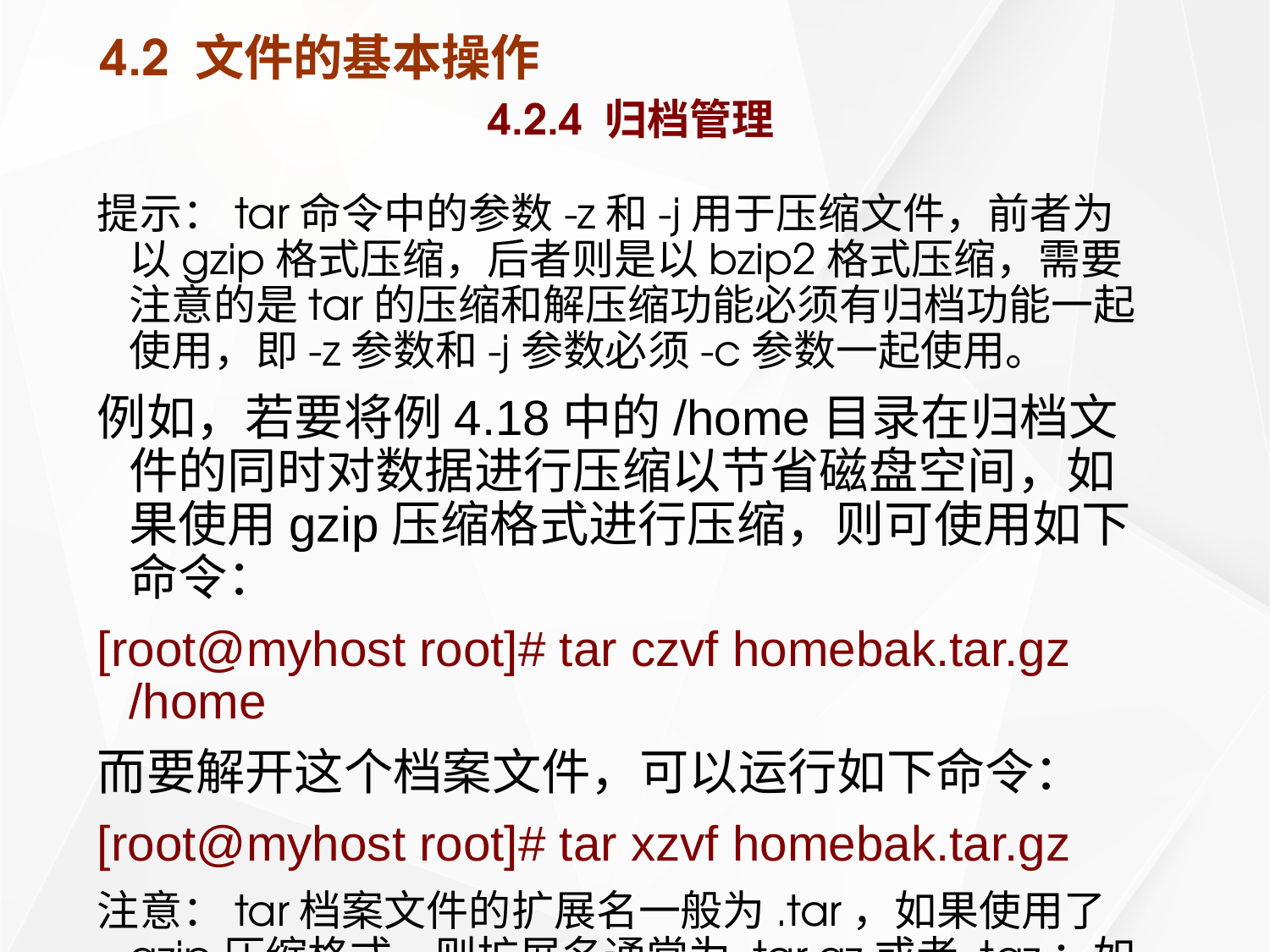

# 4.2 文件的基本操作 4.2.4 归档管理
提示：tar命令中的参数-z和-j用于压缩文件，前者为以gzip格式压缩，后者则是以bzip2格式压缩，需要注意的是tar的压缩和解压缩功能必须有归档功能一起使用，即-z参数和-j参数必须-c参数一起使用。
例如，若要将例4.18中的/home目录在归档文件的同时对数据进行压缩以节省磁盘空间，如果使用gzip压缩格式进行压缩，则可使用如下命令：
[root@myhost root]# tar czvf homebak.tar.gz /home
而要解开这个档案文件，可以运行如下命令：
[root@myhost root]# tar xzvf homebak.tar.gz
注意：tar档案文件的扩展名一般为.tar，如果使用了gzip压缩格式，则扩展名通常为.tar.gz或者.tgz；如果使用了bzip2压缩格式扩展名则为.tar.bz2。